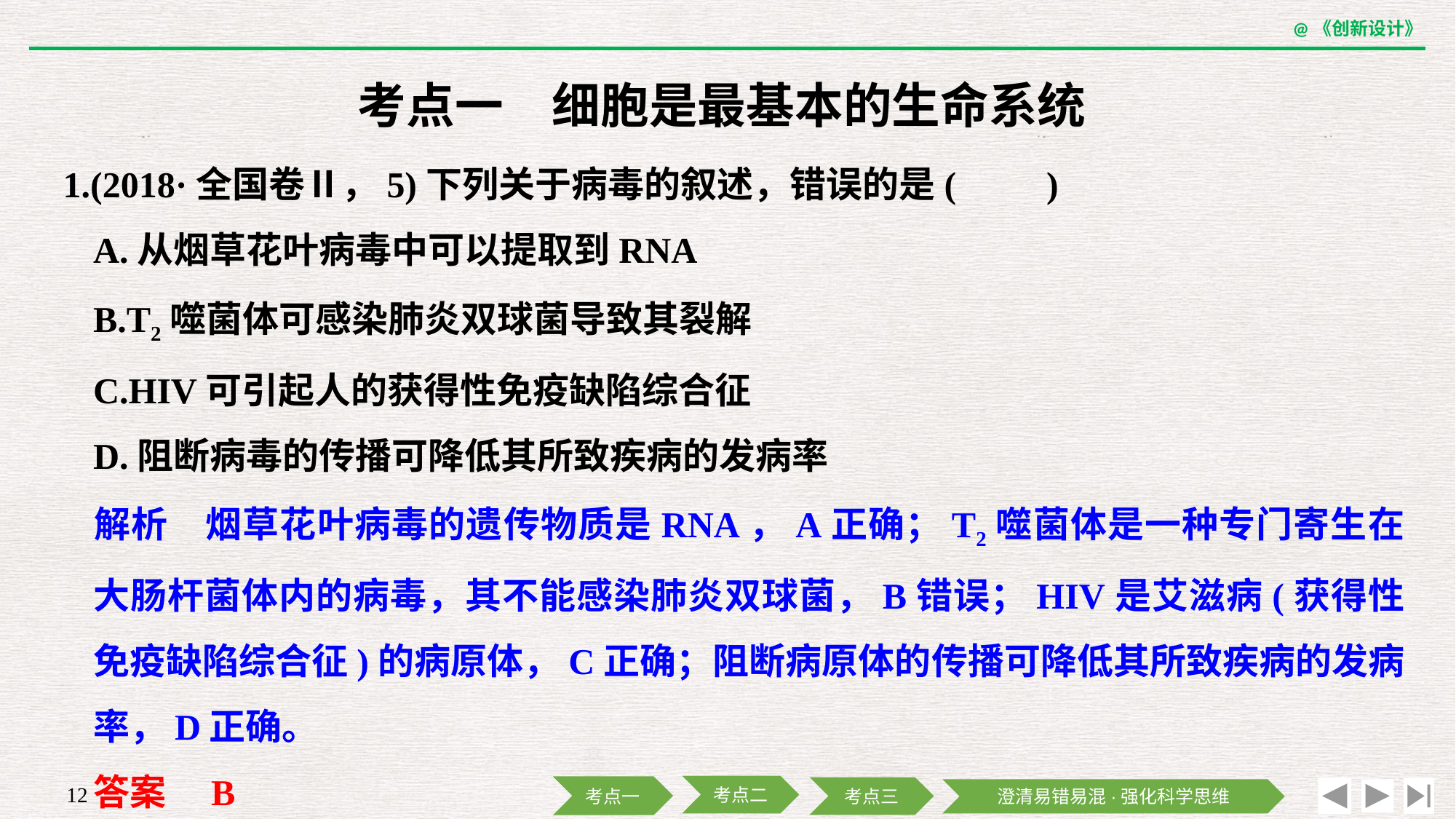

考点一　细胞是最基本的生命系统
1.(2018·全国卷Ⅱ，5)下列关于病毒的叙述，错误的是(　　)
	A.从烟草花叶病毒中可以提取到RNA
	B.T2噬菌体可感染肺炎双球菌导致其裂解
	C.HIV可引起人的获得性免疫缺陷综合征
	D.阻断病毒的传播可降低其所致疾病的发病率
	解析　烟草花叶病毒的遗传物质是RNA，A正确；T2噬菌体是一种专门寄生在大肠杆菌体内的病毒，其不能感染肺炎双球菌，B错误；HIV是艾滋病(获得性免疫缺陷综合征)的病原体，C正确；阻断病原体的传播可降低其所致疾病的发病率，D正确。
	答案　B